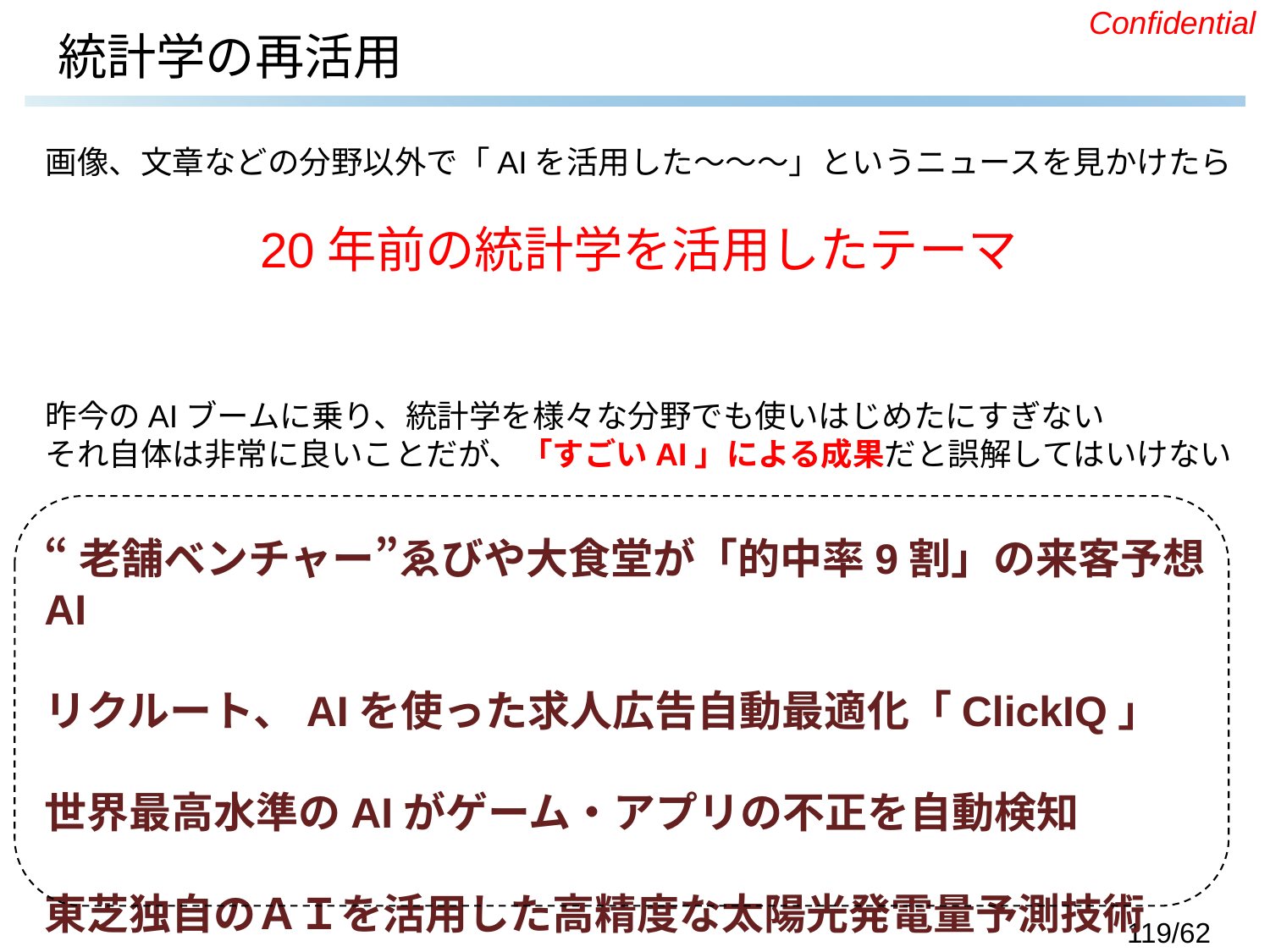

# 統計学の再活用
画像、文章などの分野以外で「AIを活用した～～～」というニュースを見かけたら

20年前の統計学を活用したテーマ

昨今のAIブームに乗り、統計学を様々な分野でも使いはじめたにすぎない
それ自体は非常に良いことだが、「すごいAI」による成果だと誤解してはいけない

“老舗ベンチャー”ゑびや大食堂が「的中率9割」の来客予想AI

リクルート、AIを使った求人広告自動最適化「ClickIQ」

世界最高水準のAIがゲーム・アプリの不正を自動検知

東芝独自のＡＩを活用した高精度な太陽光発電量予測技術